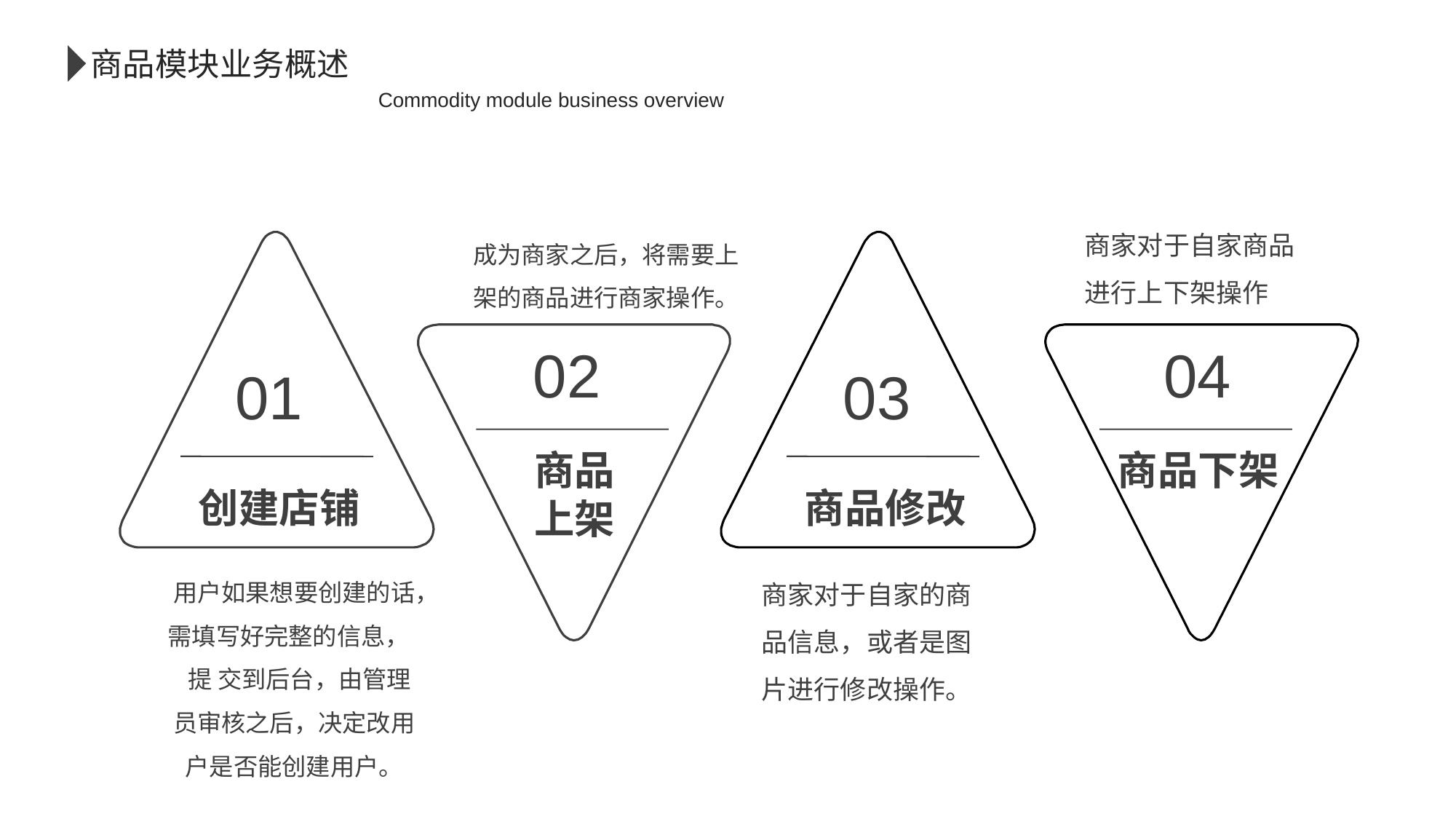

商品模块业务概述

Commodity module business overview
商家对于自家商品进行上下架操作
成为商家之后，将需要上架的商品进行商家操作。

01
创建店铺

03
商品修改

02

商品
上架

04

商品下架
用户如果想要创建的话，需填写好完整的信息，     提 交到后台，由管理员审核之后，决定改用户是否能创建用户。
商家对于自家的商品信息，或者是图片进行修改操作。